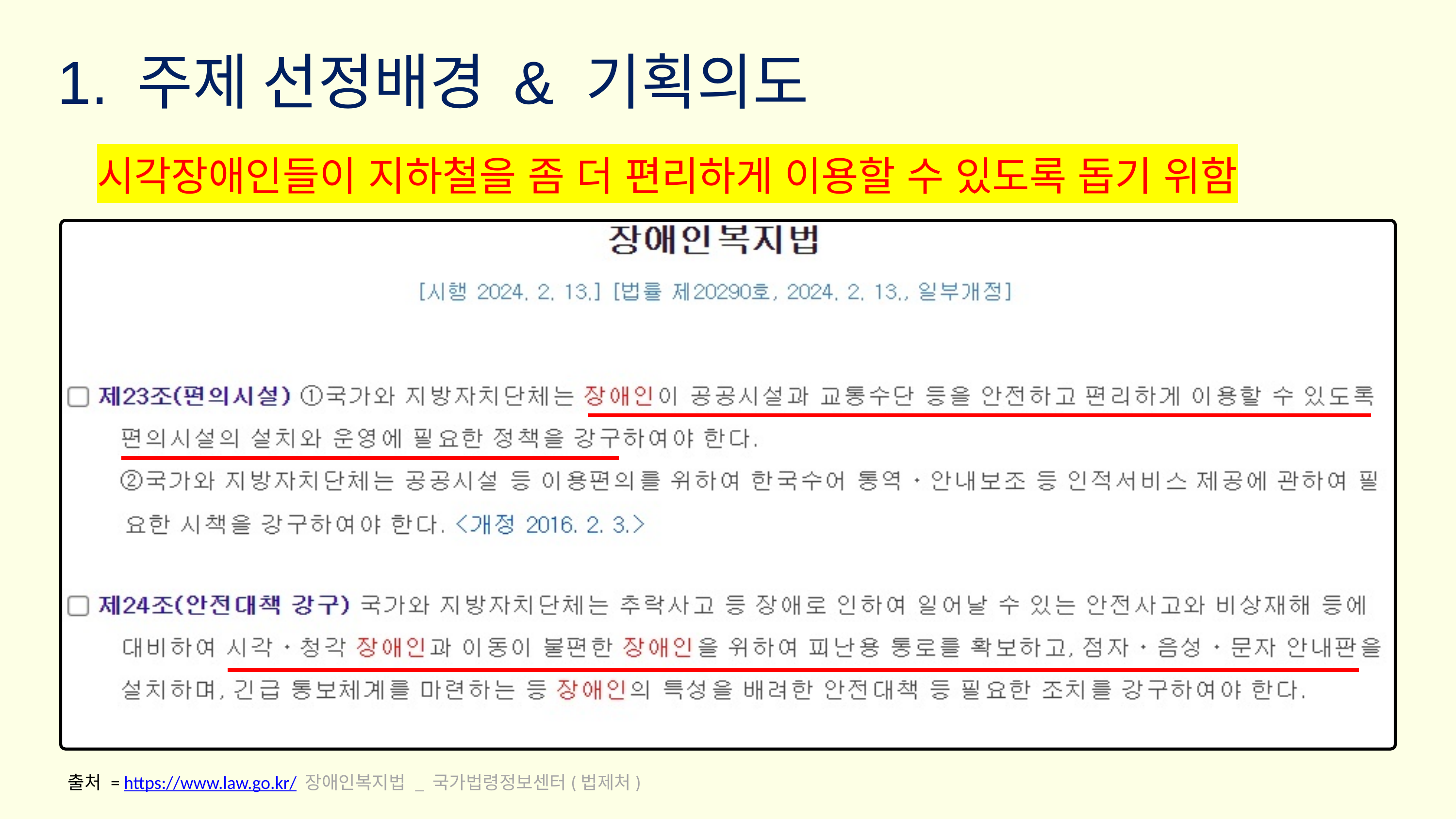

주제 선정배경 & 기획의도
시각장애인들이 지하철을 좀 더 편리하게 이용할 수 있도록 돕기 위함

출처 = https://www.law.go.kr/ 장애인복지법 _ 국가법령정보센터(법제처)